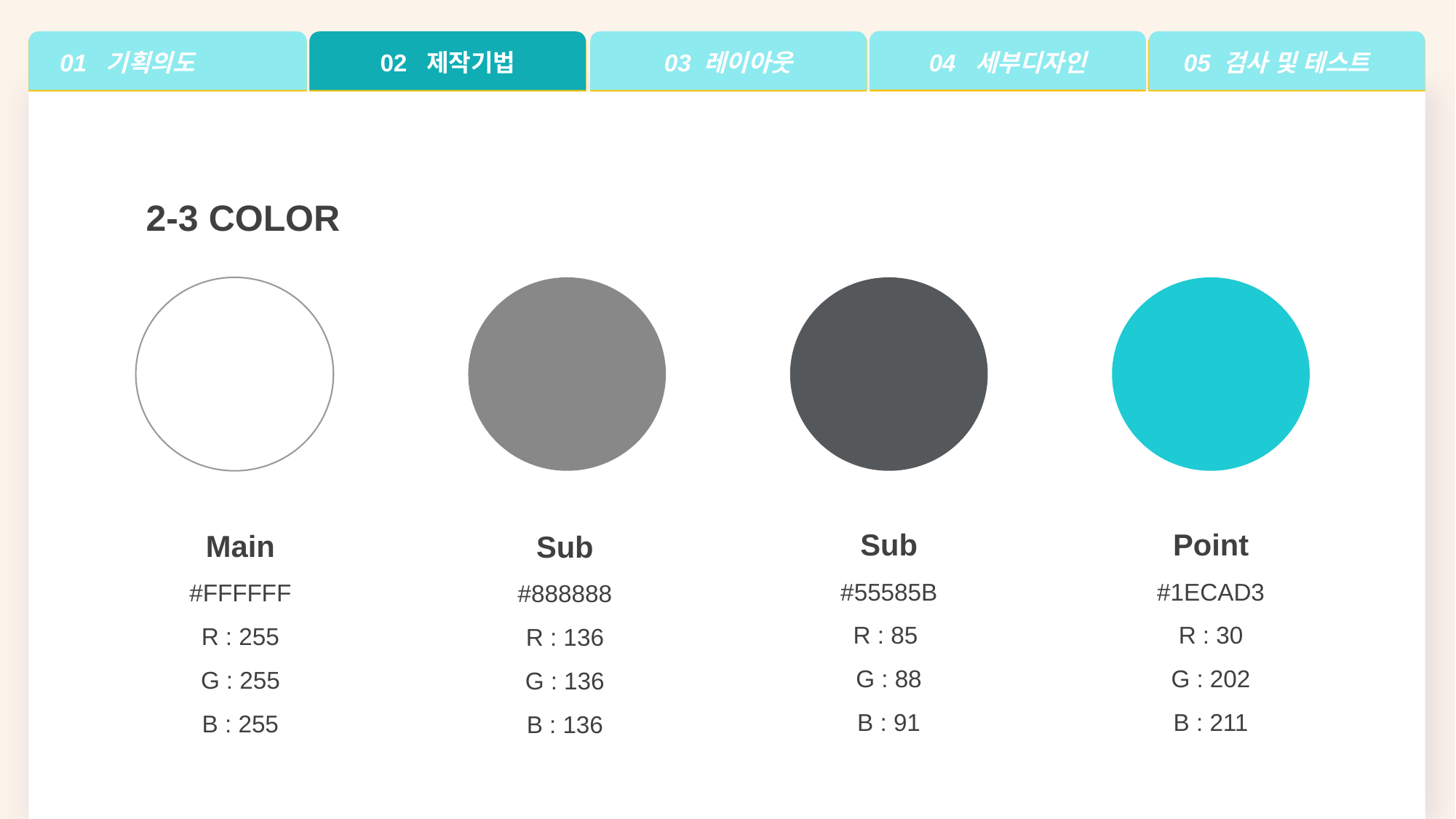

04  세부디자인
05 검사 및 테스트
01  기획의도
02  제작기법
03 레이아웃

2-3 COLOR

Main
#FFFFFF
R : 255
G : 255
B : 255

Sub
#888888
R : 136
G : 136
B : 136

Sub
#55585B
R : 85
G : 88
B : 91

Point
#1ECAD3
R : 30
G : 202
B : 211